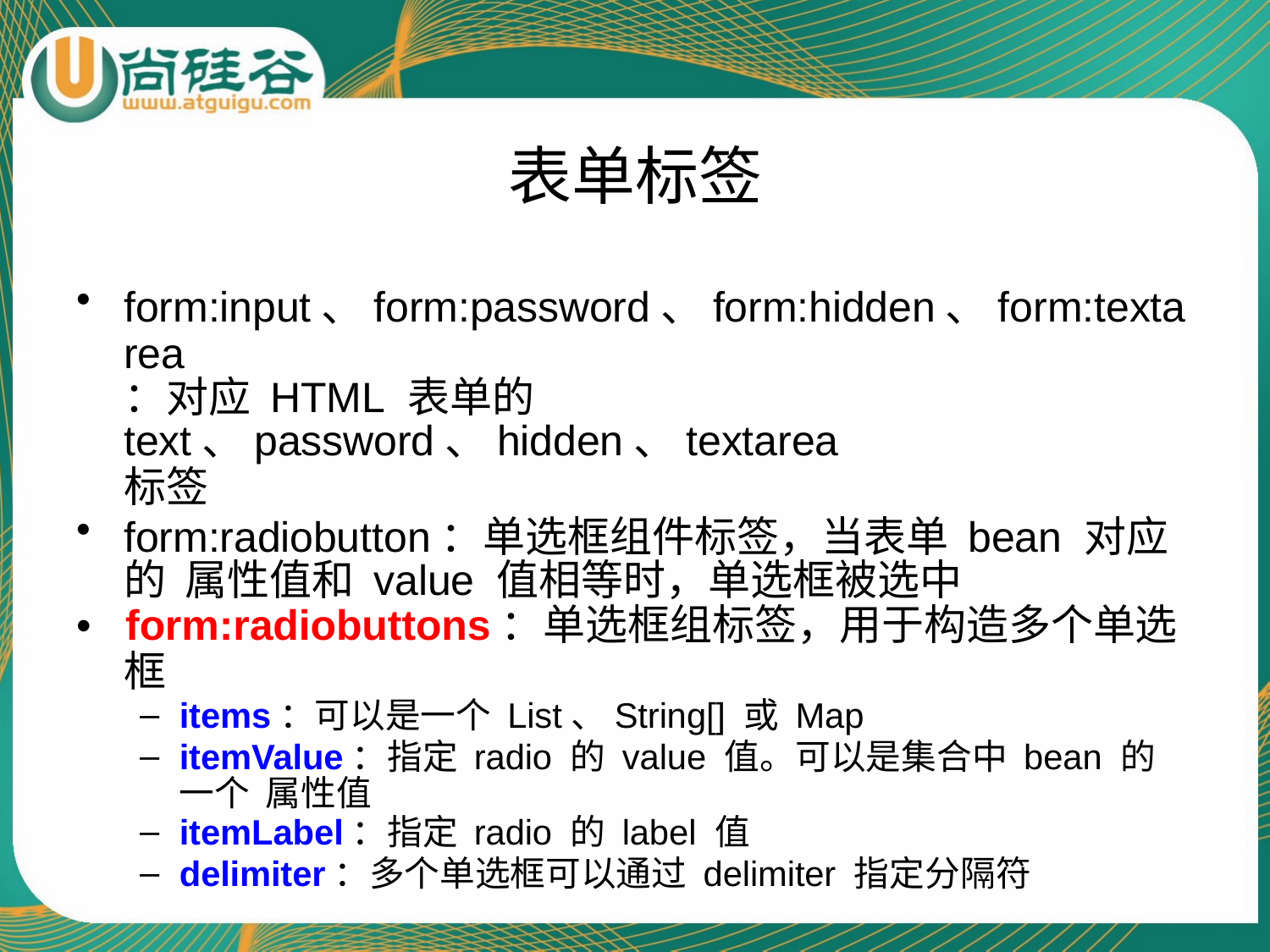

# 表单标签
form:input、form:password、form:hidden、form:textarea
：对应 HTML 表单的 text、password、hidden、textarea
标签
form:radiobutton：单选框组件标签，当表单 bean 对应的  属性值和 value 值相等时，单选框被选中
•	form:radiobuttons：单选框组标签，用于构造多个单选
框
items：可以是一个 List、String[] 或 Map
itemValue：指定 radio 的 value 值。可以是集合中 bean 的一个  属性值
itemLabel：指定 radio 的 label 值
delimiter：多个单选框可以通过 delimiter 指定分隔符